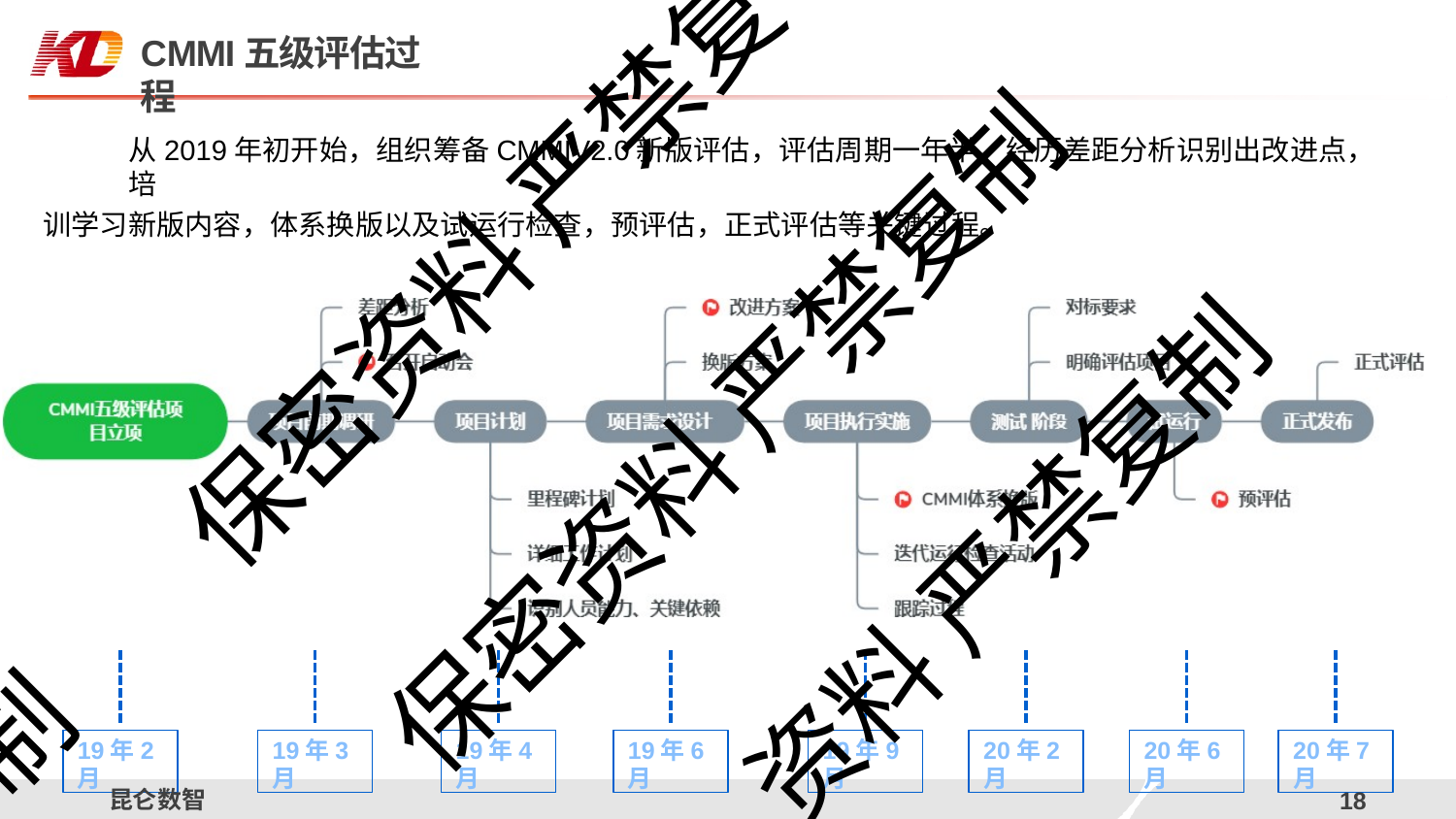

# CMMI五级评估过程

从2019年初开始，组织筹备CMMIV2.0新版评估，评估周期一年半。经历差距分析识别出改进点，培
训学习新版内容，体系换版以及试运行检查，预评估，正式评估等关键过程。
保密资料 严禁复

保密资料 严禁复制
资料 严禁复制

制
19年2月
19年3月
19年4月
19年6月
19年9月
20年2月
20年6月
20年7月
昆仑数智
18